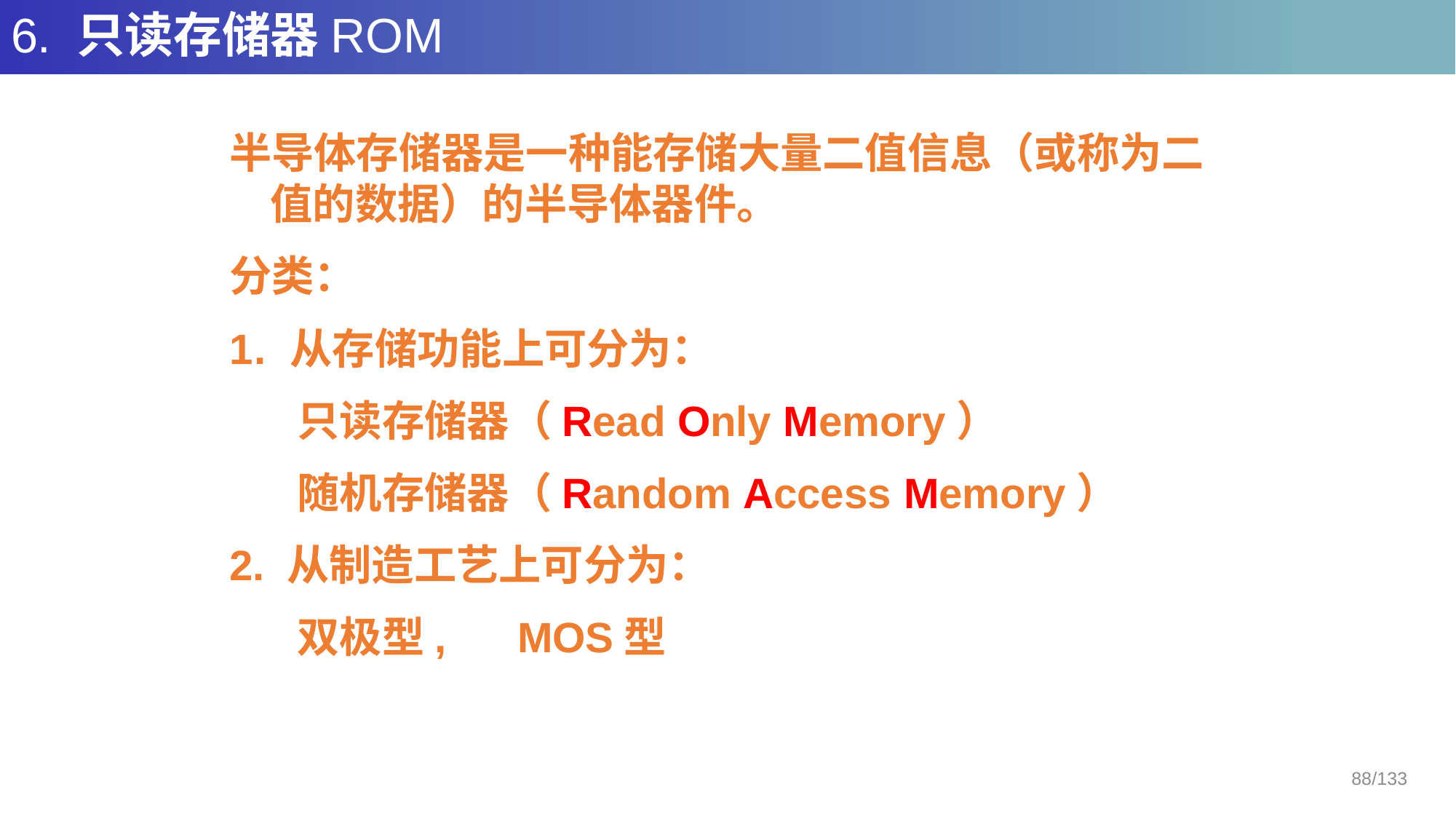

# 6. 只读存储器ROM
半导体存储器是一种能存储大量二值信息（或称为二值的数据）的半导体器件。
分类：
 从存储功能上可分为：
      只读存储器（Read Only Memory）
      随机存储器（Random Access Memory）
2. 从制造工艺上可分为：
      双极型,      MOS型
88/133